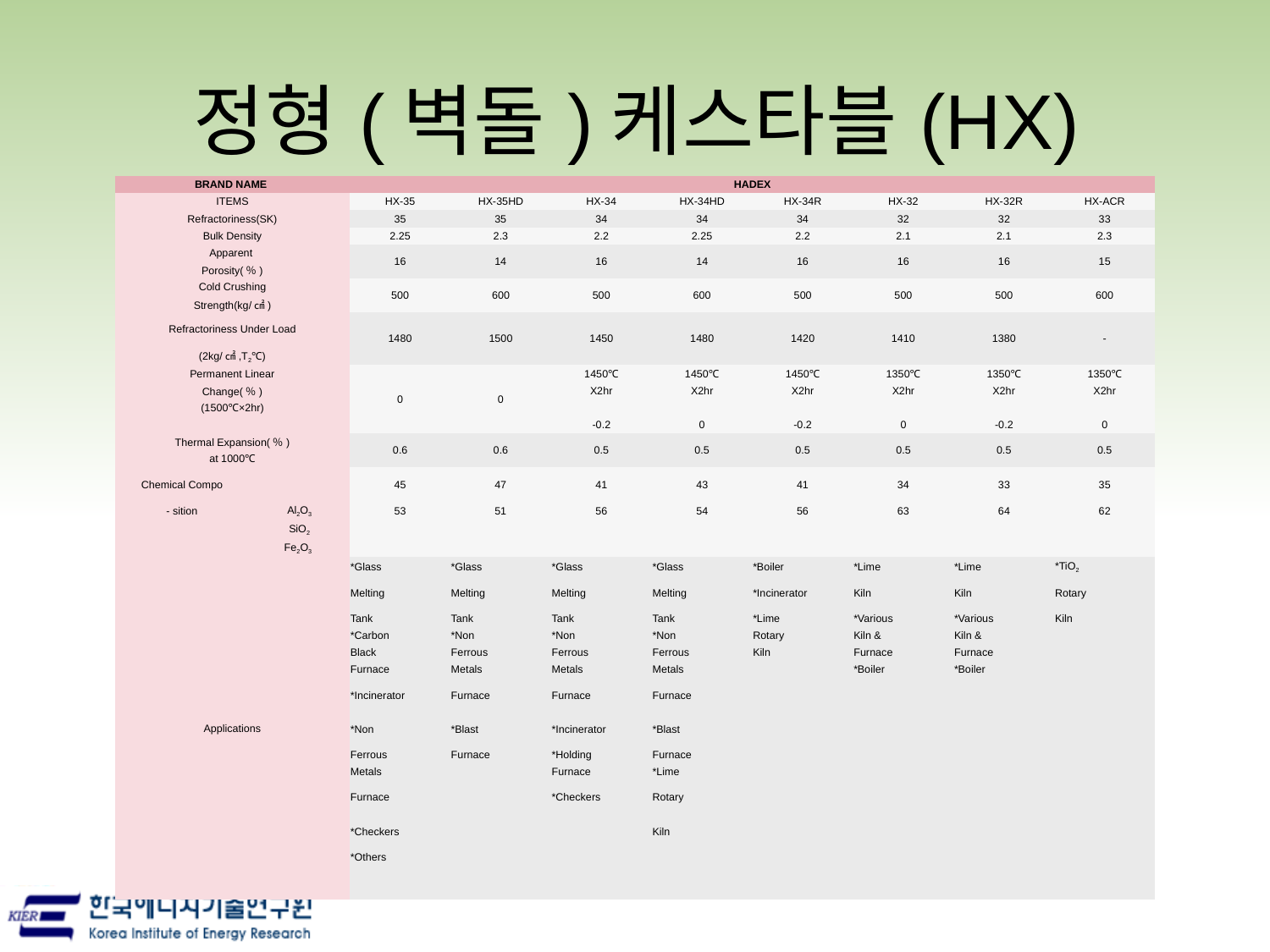

# 정형(벽돌)케스타블(HX)
| BRAND NAME |  | HADEX |  |  |  |  |  |  |  |
| --- | --- | --- | --- | --- | --- | --- | --- | --- | --- |
| ITEMS |  | HX-35 | HX-35HD | HX-34 | HX-34HD | HX-34R | HX-32 | HX-32R | HX-ACR |
| Refractoriness(SK) |  | 35 | 35 | 34 | 34 | 34 | 32 | 32 | 33 |
| Bulk Density |  | 2.25 | 2.3 | 2.2 | 2.25 | 2.2 | 2.1 | 2.1 | 2.3 |
| Apparent |  | 16 | 14 | 16 | 14 | 16 | 16 | 16 | 15 |
| Porosity(％) |  |  |  |  |  |  |  |  |  |
| Cold Crushing |  | 500 | 600 | 500 | 600 | 500 | 500 | 500 | 600 |
| Strength(kg/㎠) |  |  |  |  |  |  |  |  |  |
| Refractoriness Under Load |  | 1480 | 1500 | 1450 | 1480 | 1420 | 1410 | 1380 | - |
| (2kg/㎠,T2℃) |  |  |  |  |  |  |  |  |  |
| Permanent Linear |  | 0 | 0 | 1450℃ | 1450℃ | 1450℃ | 1350℃ | 1350℃ | 1350℃ |
| Change(％) |  |  |  | X2hr | X2hr | X2hr | X2hr | X2hr | X2hr |
| (1500℃×2hr) |  |  |  |  |  |  |  |  |  |
|  |  |  |  | -0.2 | 0 | -0.2 | 0 | -0.2 | 0 |
| Thermal Expansion(％) |  | 0.6 | 0.6 | 0.5 | 0.5 | 0.5 | 0.5 | 0.5 | 0.5 |
| at 1000℃ |  |  |  |  |  |  |  |  |  |
| Chemical Compo |  | 45 | 47 | 41 | 43 | 41 | 34 | 33 | 35 |
| - sition | Al2O3 | 53 | 51 | 56 | 54 | 56 | 63 | 64 | 62 |
|  | SiO2 |  |  |  |  |  |  |  |  |
|  | Fe2O3 |  |  |  |  |  |  |  |  |
| Applications |  | \*Glass | \*Glass | \*Glass | \*Glass | \*Boiler | \*Lime | \*Lime | \*TiO2 |
|  |  | Melting | Melting | Melting | Melting | \*Incinerator | Kiln | Kiln | Rotary |
|  |  | Tank | Tank | Tank | Tank | \*Lime | \*Various | \*Various | Kiln |
|  |  | \*Carbon | \*Non | \*Non | \*Non | Rotary | Kiln & | Kiln & |  |
|  |  | Black | Ferrous | Ferrous | Ferrous | Kiln | Furnace | Furnace |  |
|  |  | Furnace | Metals | Metals | Metals |  | \*Boiler | \*Boiler |  |
|  |  | \*Incinerator | Furnace | Furnace | Furnace |  |  |  |  |
|  |  | \*Non | \*Blast | \*Incinerator | \*Blast |  |  |  |  |
|  |  | Ferrous | Furnace | \*Holding | Furnace |  |  |  |  |
|  |  | Metals |  | Furnace | \*Lime |  |  |  |  |
|  |  | Furnace |  | \*Checkers | Rotary |  |  |  |  |
|  |  | \*Checkers |  |  | Kiln |  |  |  |  |
|  |  | \*Others |  |  |  |  |  |  |  |
|  |  |  |  |  |  |  |  |  |  |
|  |  |  |  |  |  |  |  |  |  |